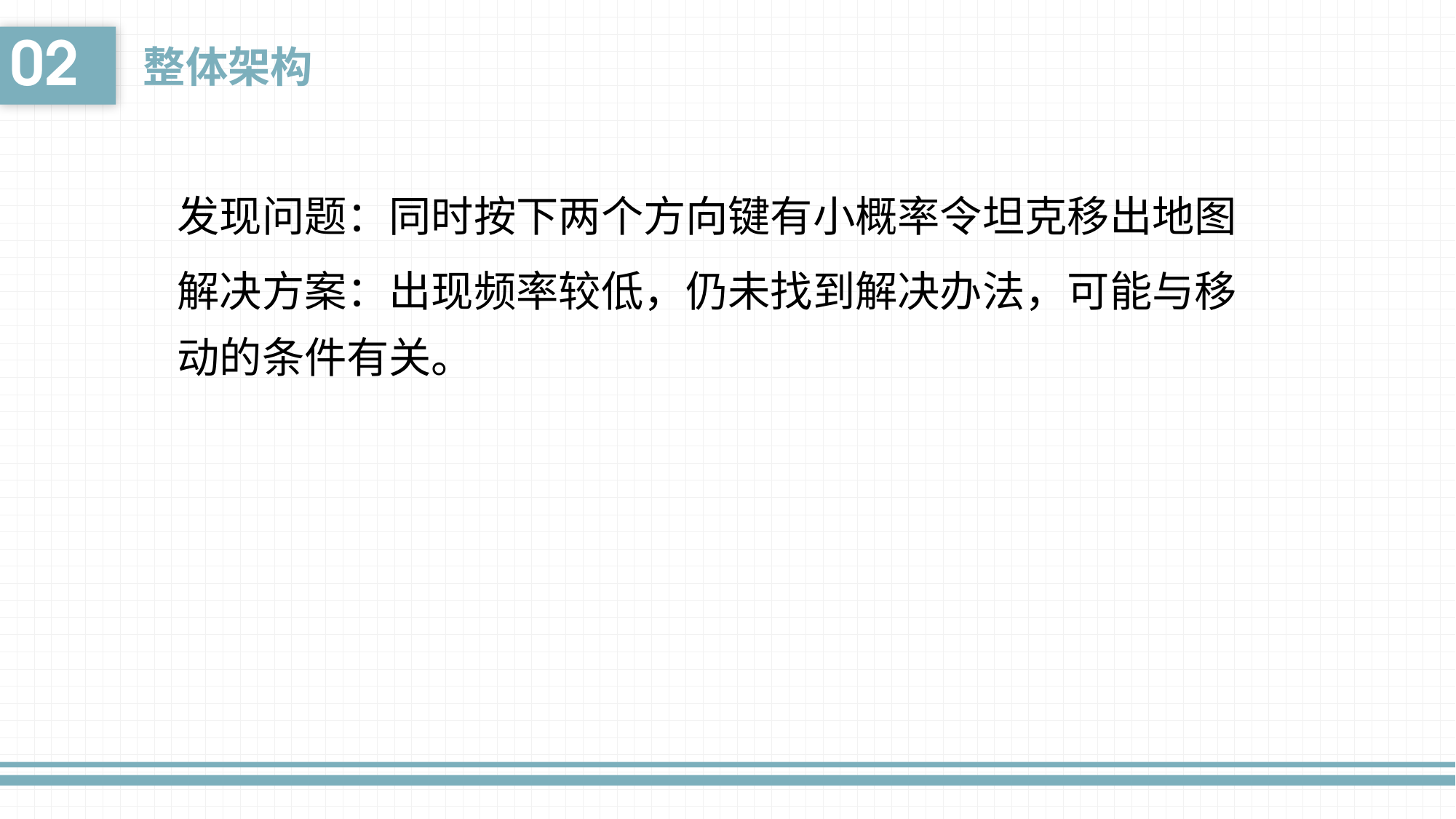

02
整体架构
发现问题：同时按下两个方向键有小概率令坦克移出地图
解决方案：出现频率较低，仍未找到解决办法，可能与移动的条件有关。